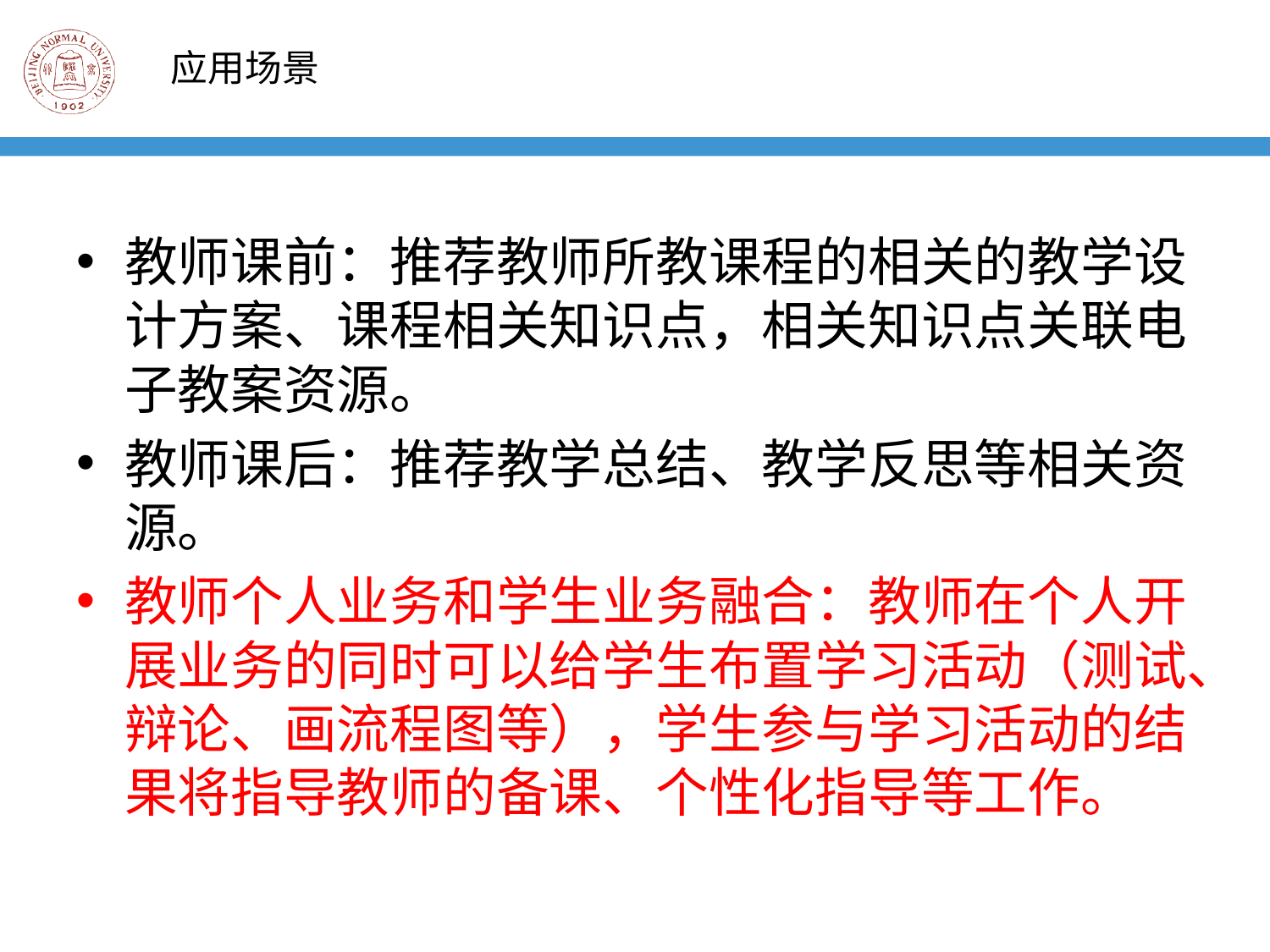

# 应用场景
教师课前：推荐教师所教课程的相关的教学设计方案、课程相关知识点，相关知识点关联电子教案资源。
教师课后：推荐教学总结、教学反思等相关资源。
教师个人业务和学生业务融合：教师在个人开展业务的同时可以给学生布置学习活动（测试、辩论、画流程图等），学生参与学习活动的结果将指导教师的备课、个性化指导等工作。